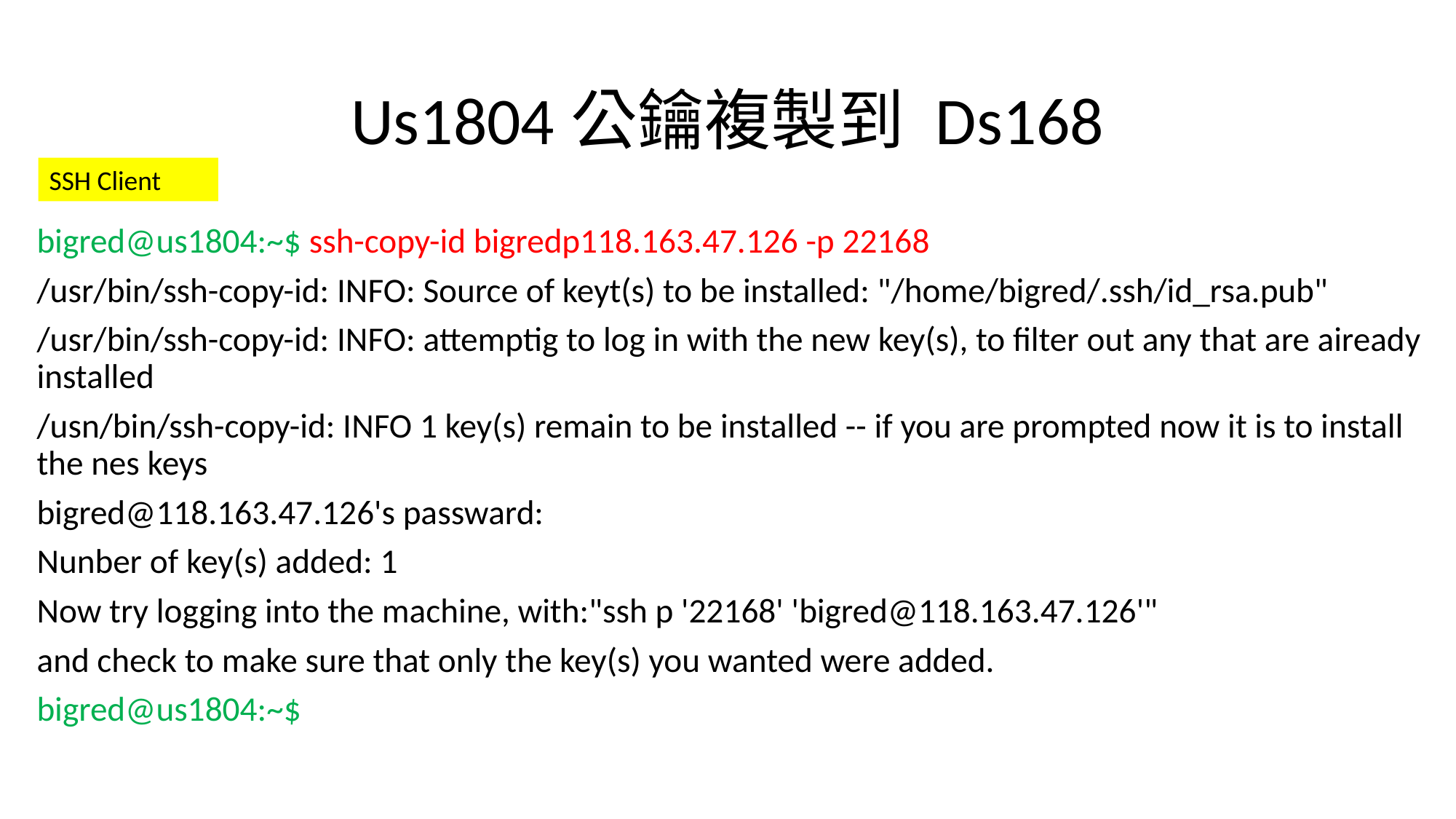

# Us1804公鑰複製到 Ds168
SSH Client
bigred@us1804:~$ ssh-copy-id bigredp118.163.47.126 -p 22168
/usr/bin/ssh-copy-id: INFO: Source of keyt(s) to be installed: "/home/bigred/.ssh/id_rsa.pub"
/usr/bin/ssh-copy-id: INFO: attemptig to log in with the new key(s), to filter out any that are aiready installed
/usn/bin/ssh-copy-id: INFO 1 key(s) remain to be installed -- if you are prompted now it is to install the nes keys
bigred@118.163.47.126's passward:
Nunber of key(s) added: 1
Now try logging into the machine, with:"ssh p '22168' 'bigred@118.163.47.126'"
and check to make sure that only the key(s) you wanted were added.
bigred@us1804:~$